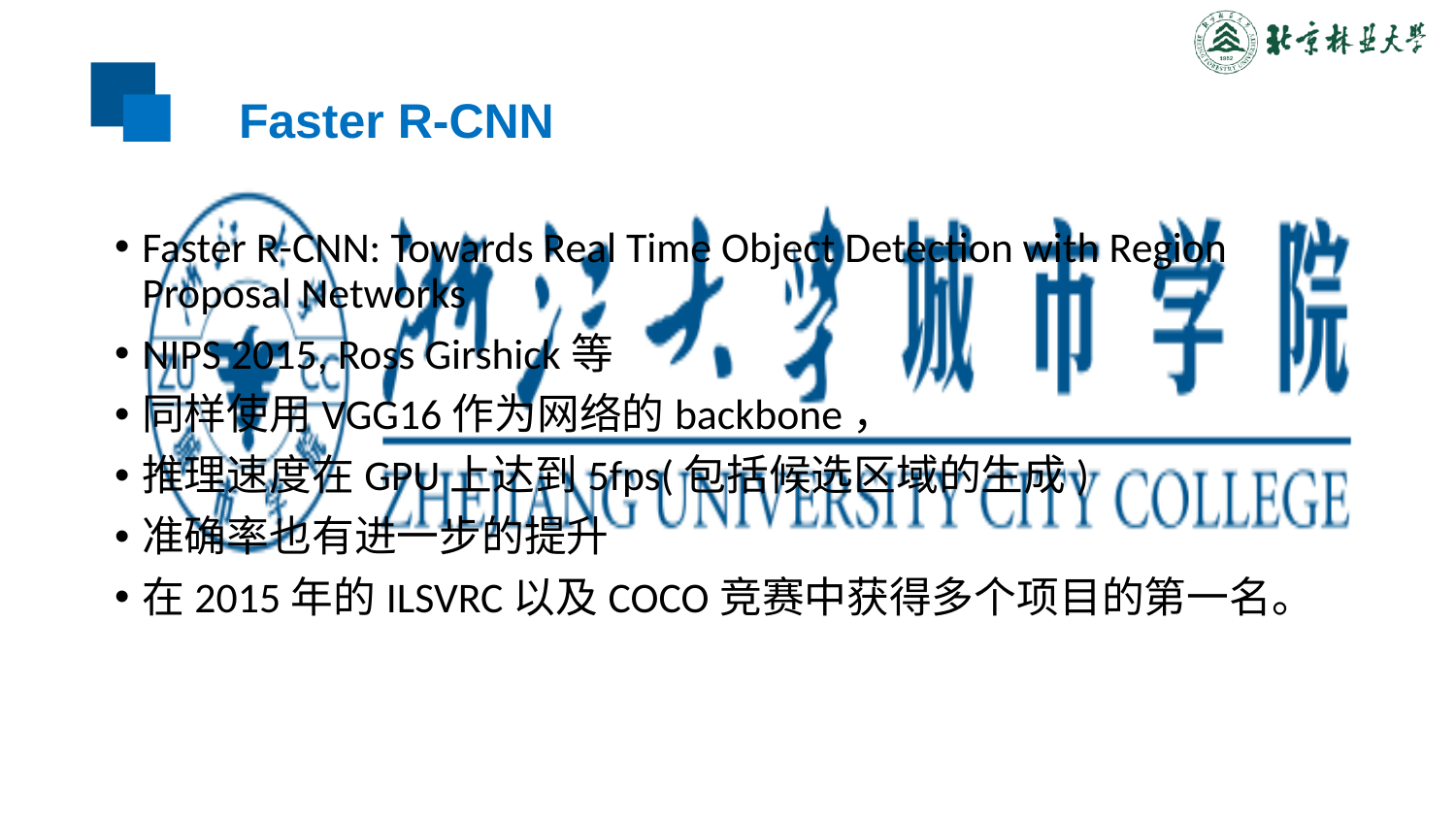

# Faster R-CNN

Faster R-CNN: Towards Real Time Object Detection with Region Proposal Networks
NIPS 2015, Ross Girshick等
同样使用VGG16作为网络的backbone，
推理速度在GPU上达到5fps(包括候选区域的生成)
准确率也有进一步的提升
在2015年的ILSVRC以及COCO竞赛中获得多个项目的第一名。